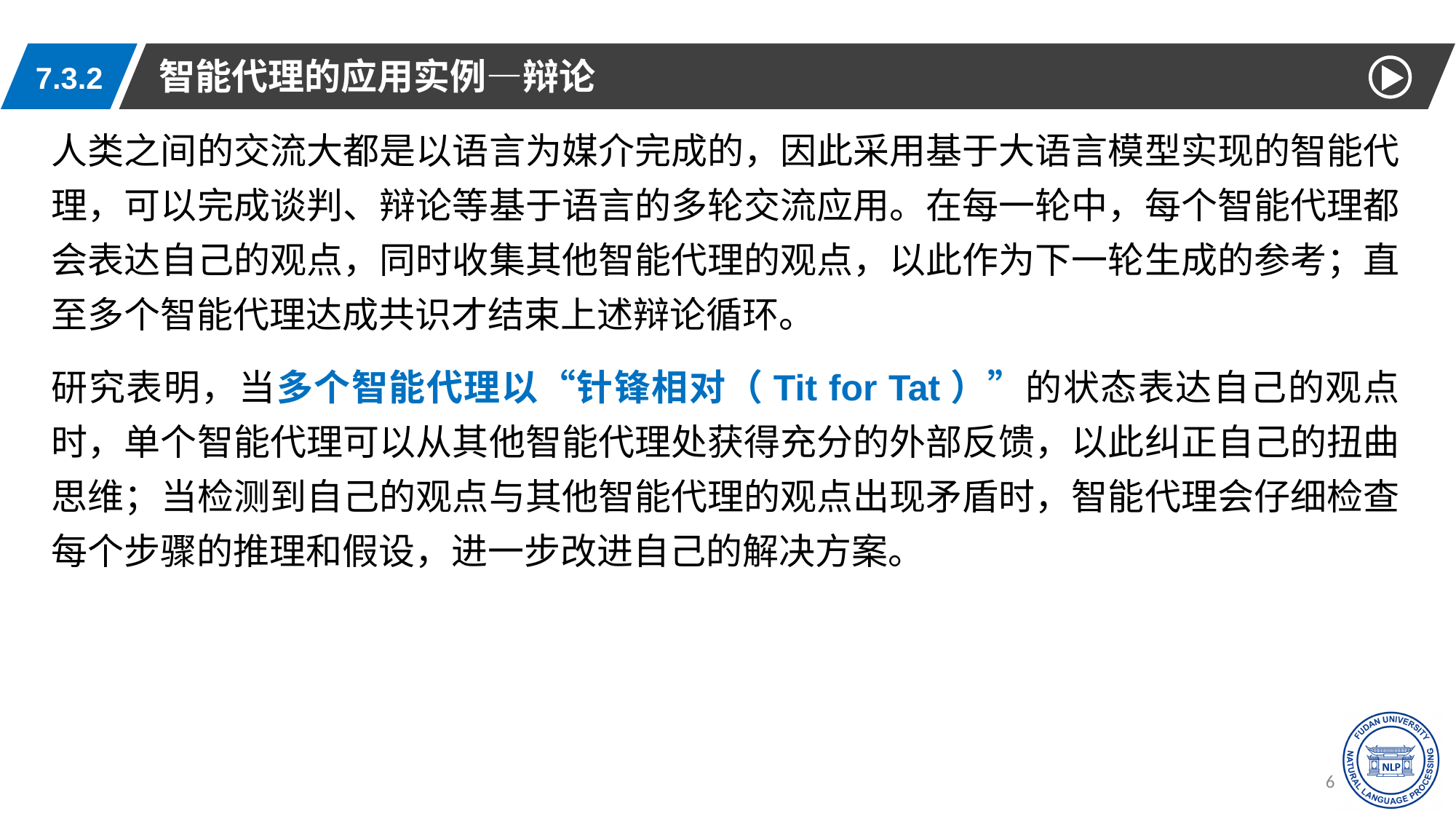

智能代理的应用实例—辩论
7.3.2

人类之间的交流大都是以语言为媒介完成的，因此采用基于大语言模型实现的智能代理，可以完成谈判、辩论等基于语言的多轮交流应用。在每一轮中，每个智能代理都会表达自己的观点，同时收集其他智能代理的观点，以此作为下一轮生成的参考；直至多个智能代理达成共识才结束上述辩论循环。
研究表明，当多个智能代理以“针锋相对（Tit for Tat）”的状态表达自己的观点时，单个智能代理可以从其他智能代理处获得充分的外部反馈，以此纠正自己的扭曲思维；当检测到自己的观点与其他智能代理的观点出现矛盾时，智能代理会仔细检查每个步骤的推理和假设，进一步改进自己的解决方案。
62